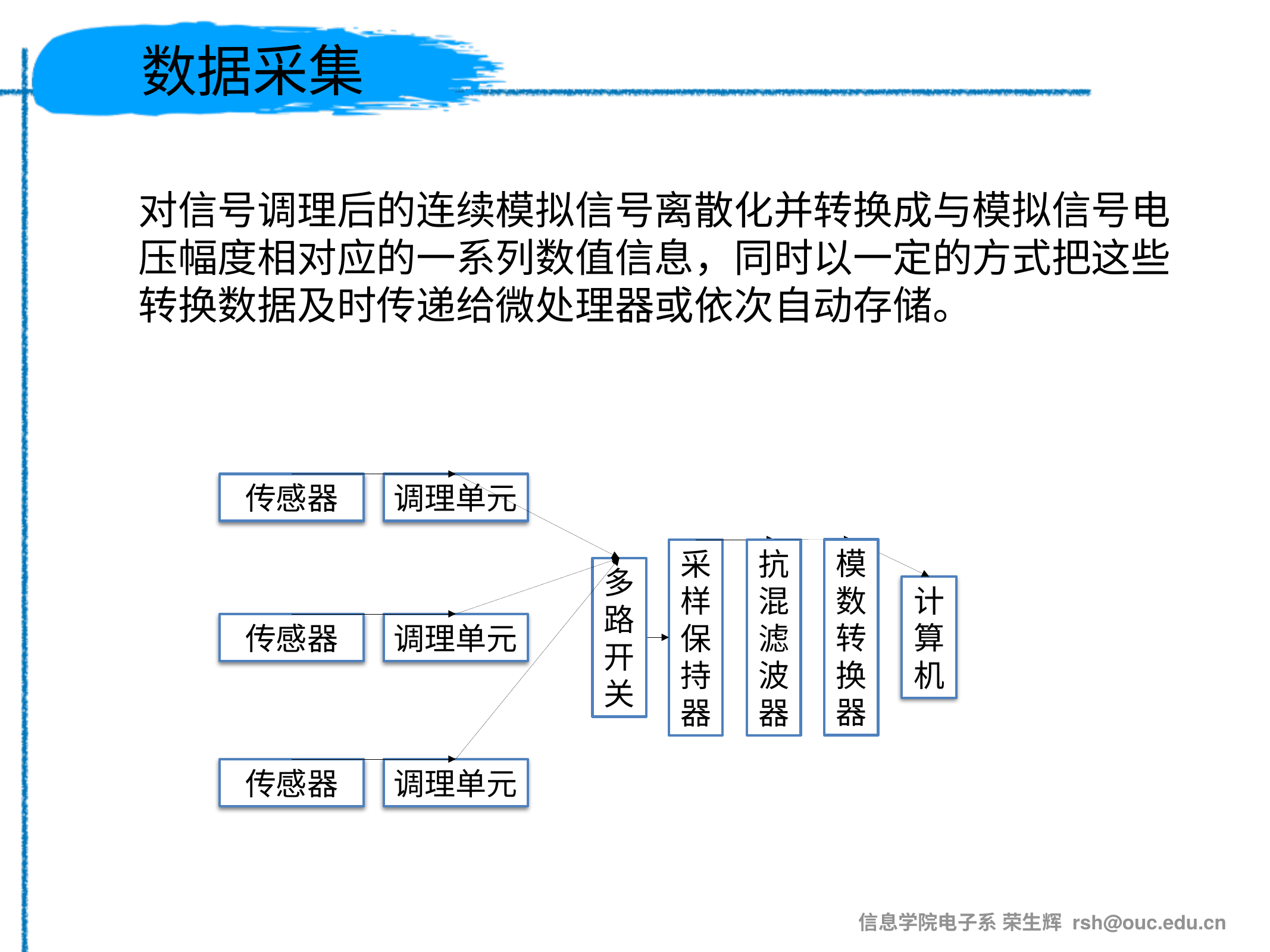

# 数据采集
对信号调理后的连续模拟信号离散化并转换成与模拟信号电压幅度相对应的一系列数值信息，同时以一定的方式把这些转换数据及时传递给微处理器或依次自动存储。
传感器
调理单元
模数转换器
采样保持器
抗混滤波器
多路开关
计算机
传感器
调理单元

传感器
调理单元